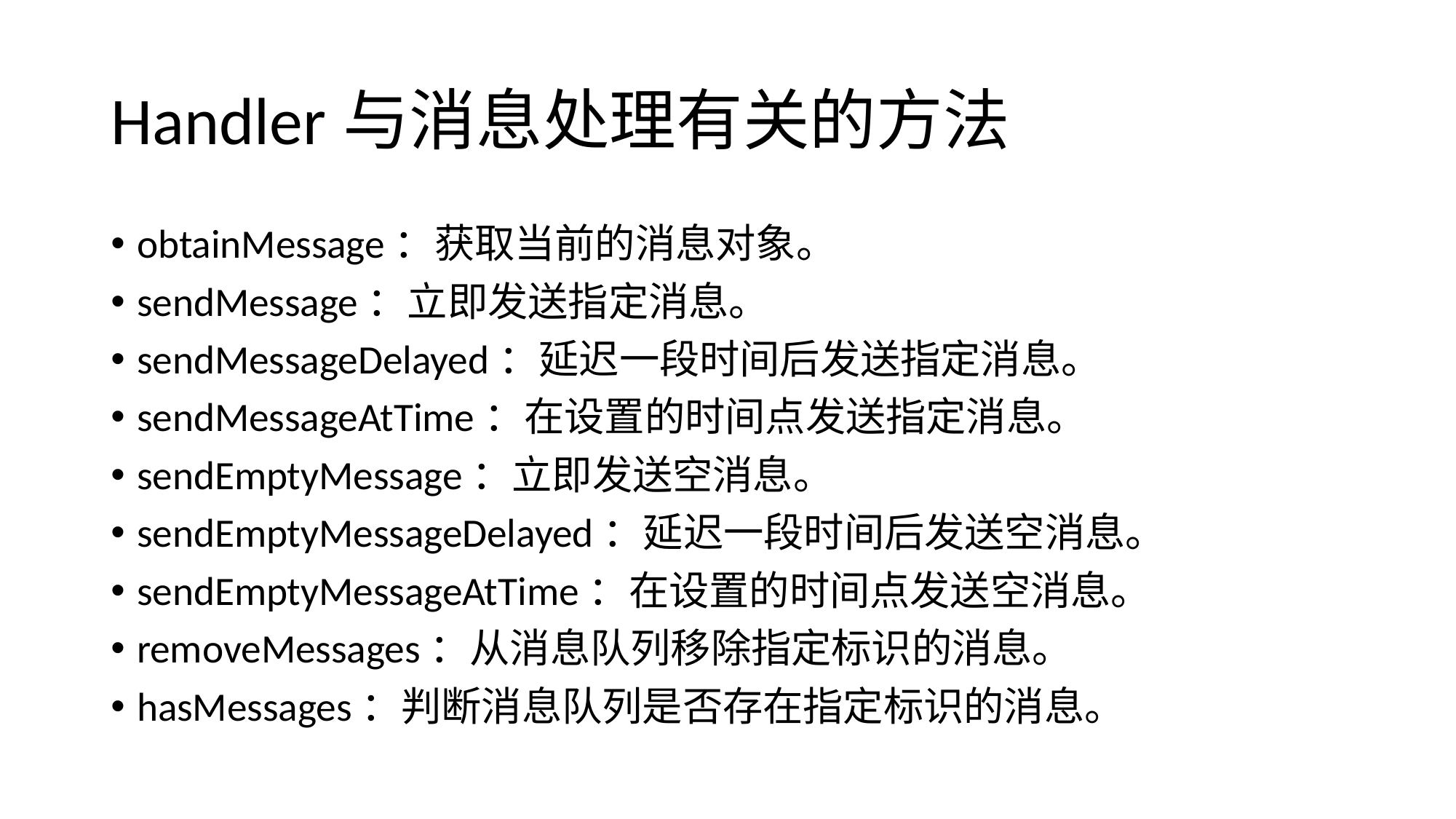

# Handler与消息处理有关的方法
obtainMessage：获取当前的消息对象。
sendMessage：立即发送指定消息。
sendMessageDelayed：延迟一段时间后发送指定消息。
sendMessageAtTime：在设置的时间点发送指定消息。
sendEmptyMessage：立即发送空消息。
sendEmptyMessageDelayed：延迟一段时间后发送空消息。
sendEmptyMessageAtTime：在设置的时间点发送空消息。
removeMessages：从消息队列移除指定标识的消息。
hasMessages：判断消息队列是否存在指定标识的消息。